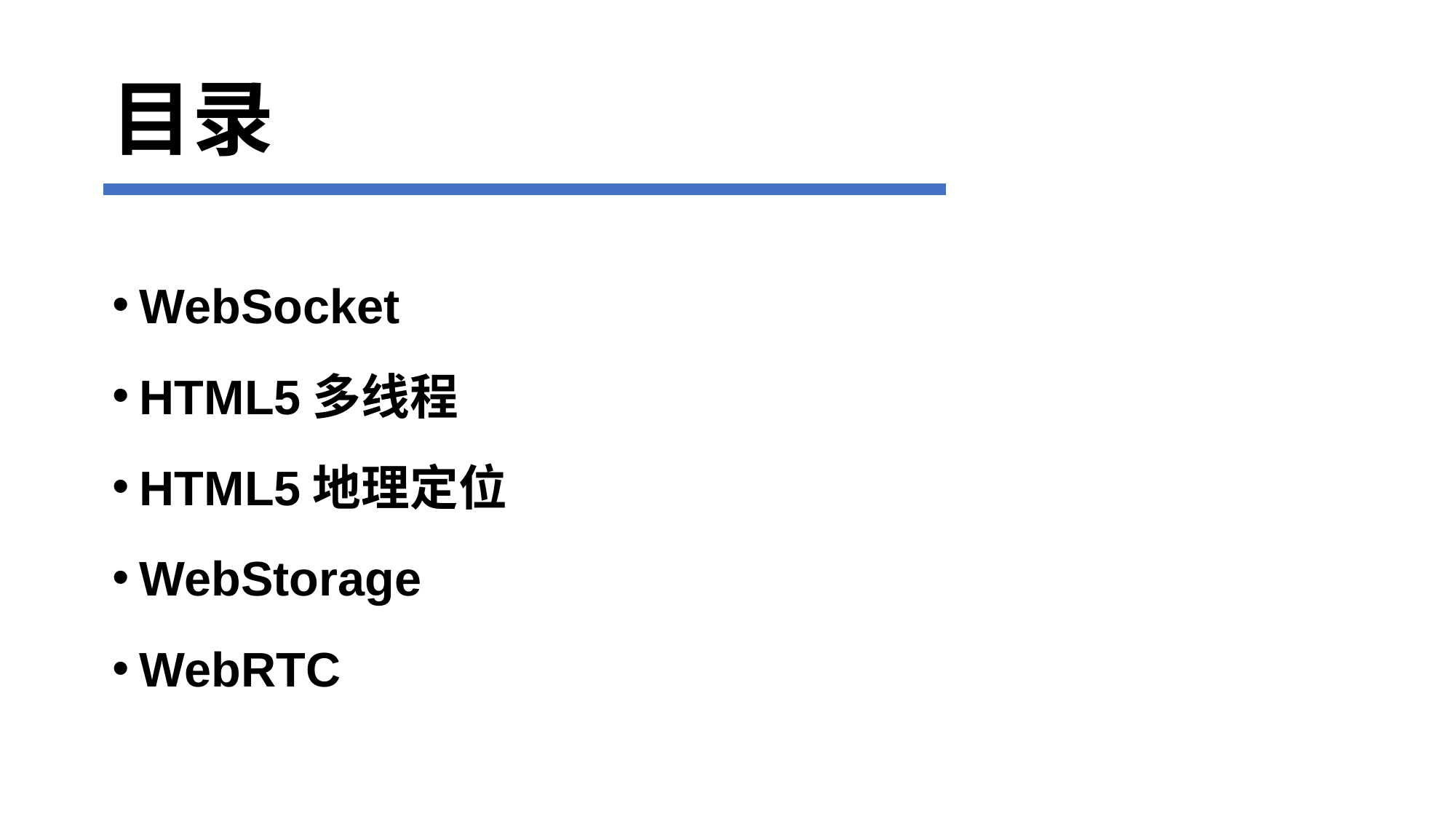

# 目录
WebSocket
HTML5多线程
HTML5地理定位
WebStorage
WebRTC